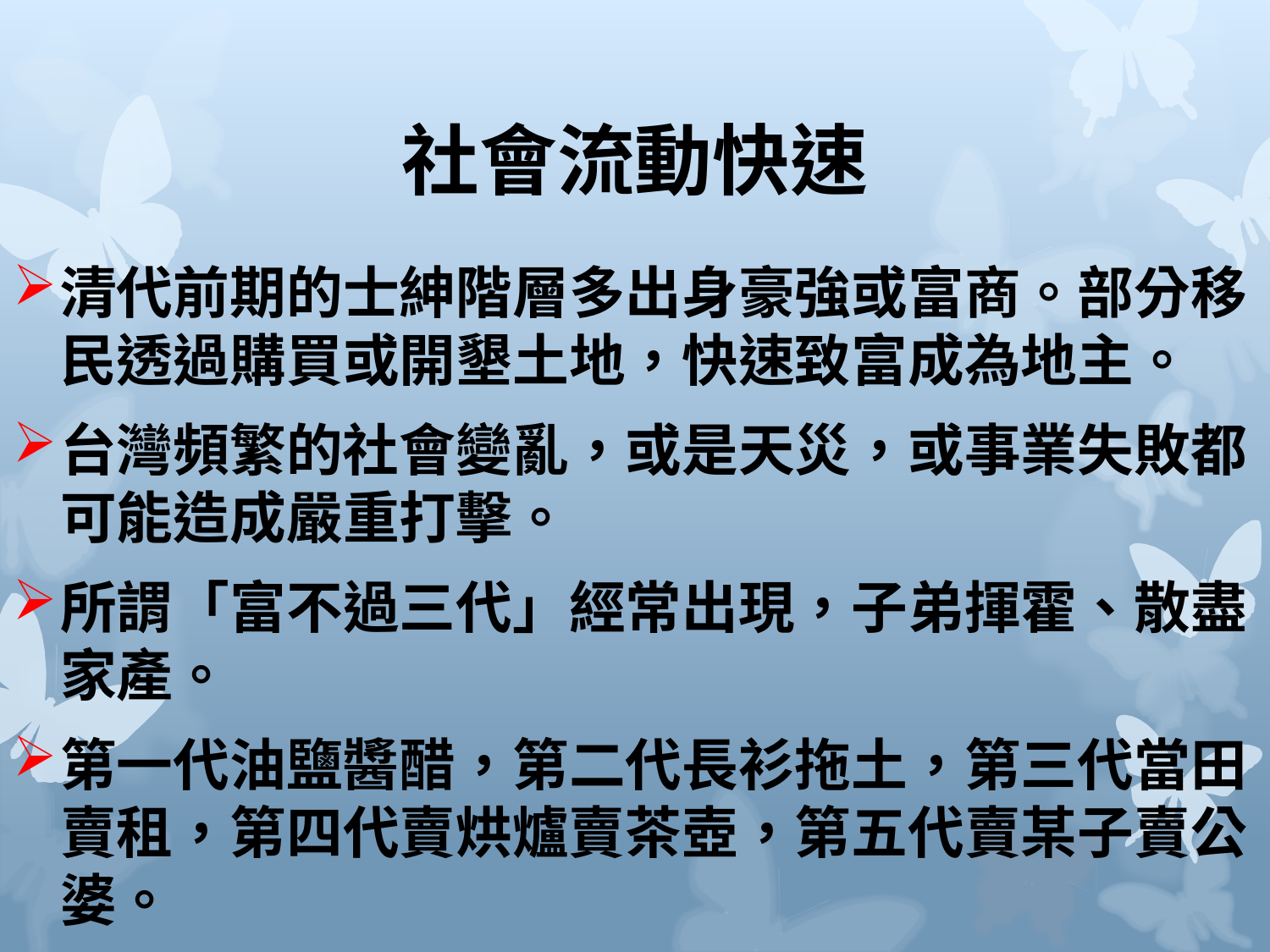

# 社會流動快速
清代前期的士紳階層多出身豪強或富商。部分移民透過購買或開墾土地，快速致富成為地主。
台灣頻繁的社會變亂，或是天災，或事業失敗都可能造成嚴重打擊。
所謂「富不過三代」經常出現，子弟揮霍、散盡家產。
第一代油鹽醬醋，第二代長衫拖土，第三代當田賣租，第四代賣烘爐賣茶壺，第五代賣某子賣公婆。